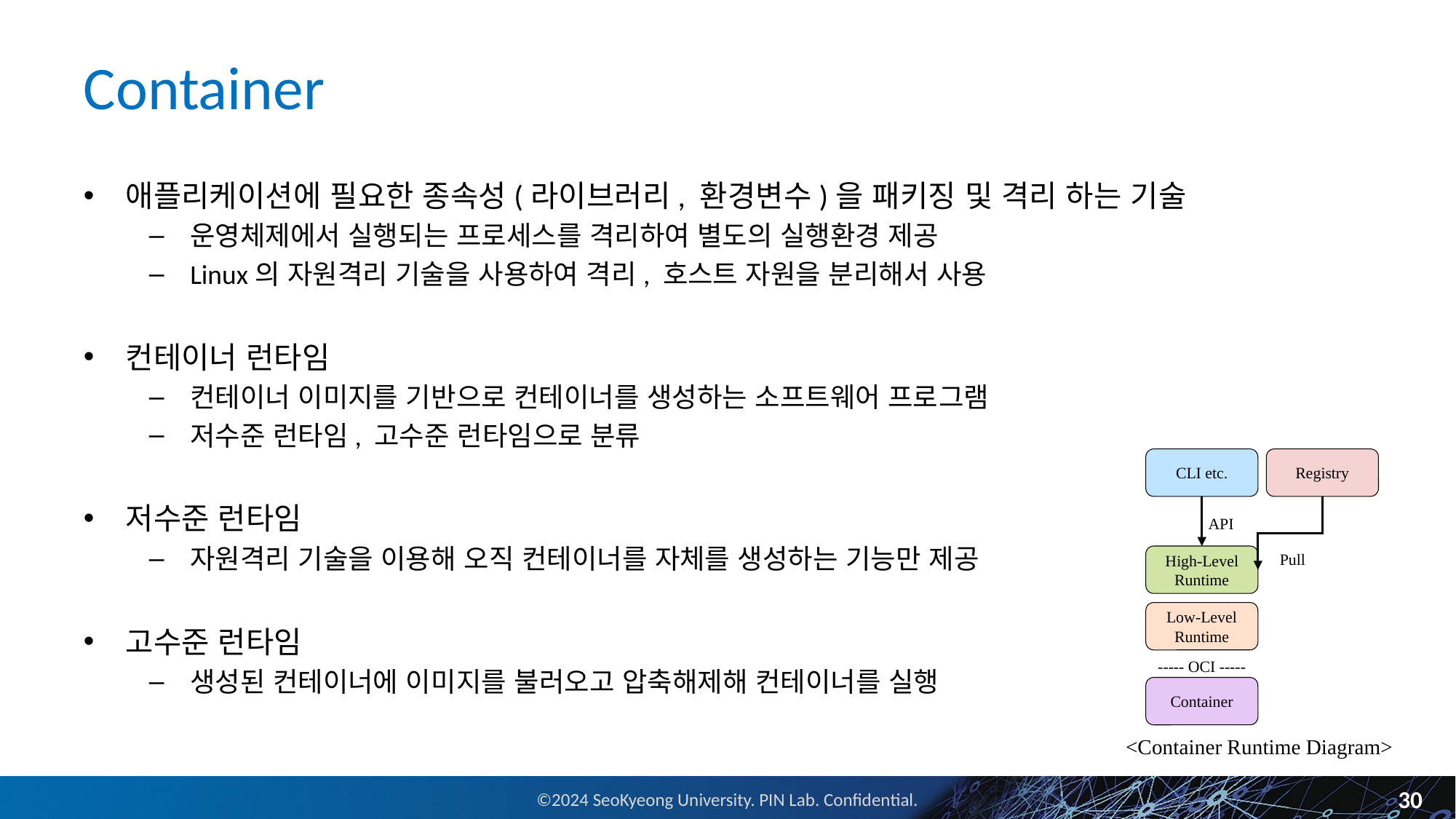

# Container
애플리케이션에 필요한 종속성(라이브러리, 환경변수)을 패키징 및 격리 하는 기술
운영체제에서 실행되는 프로세스를 격리하여 별도의 실행환경 제공
Linux의 자원격리 기술을 사용하여 격리, 호스트 자원을 분리해서 사용

컨테이너 런타임
컨테이너 이미지를 기반으로 컨테이너를 생성하는 소프트웨어 프로그램
저수준 런타임, 고수준 런타임으로 분류

저수준 런타임
자원격리 기술을 이용해 오직 컨테이너를 자체를 생성하는 기능만 제공

고수준 런타임
생성된 컨테이너에 이미지를 불러오고 압축해제해 컨테이너를 실행

CLI etc.
Registry
API
Pull
High-Level Runtime
Low-Level Runtime
----- OCI -----
Container
<Container Runtime Diagram>
30